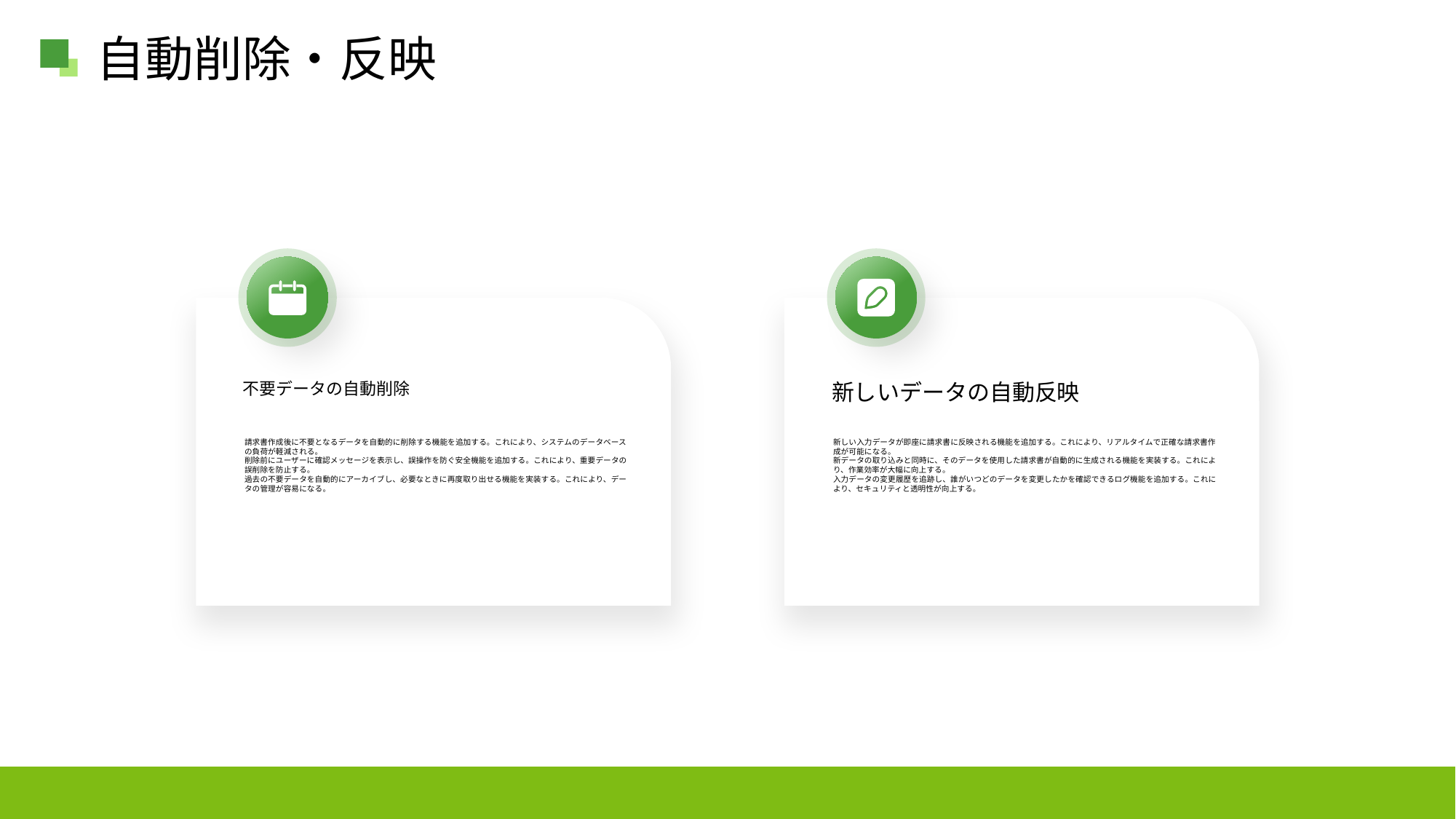

自動削除・反映

不要データの自動削除
新しいデータの自動反映
請求書作成後に不要となるデータを自動的に削除する機能を追加する。これにより、システムのデータベースの負荷が軽減される。
削除前にユーザーに確認メッセージを表示し、誤操作を防ぐ安全機能を追加する。これにより、重要データの誤削除を防止する。
過去の不要データを自動的にアーカイブし、必要なときに再度取り出せる機能を実装する。これにより、データの管理が容易になる。
新しい入力データが即座に請求書に反映される機能を追加する。これにより、リアルタイムで正確な請求書作成が可能になる。
新データの取り込みと同時に、そのデータを使用した請求書が自動的に生成される機能を実装する。これにより、作業効率が大幅に向上する。
入力データの変更履歴を追跡し、誰がいつどのデータを変更したかを確認できるログ機能を追加する。これにより、セキュリティと透明性が向上する。